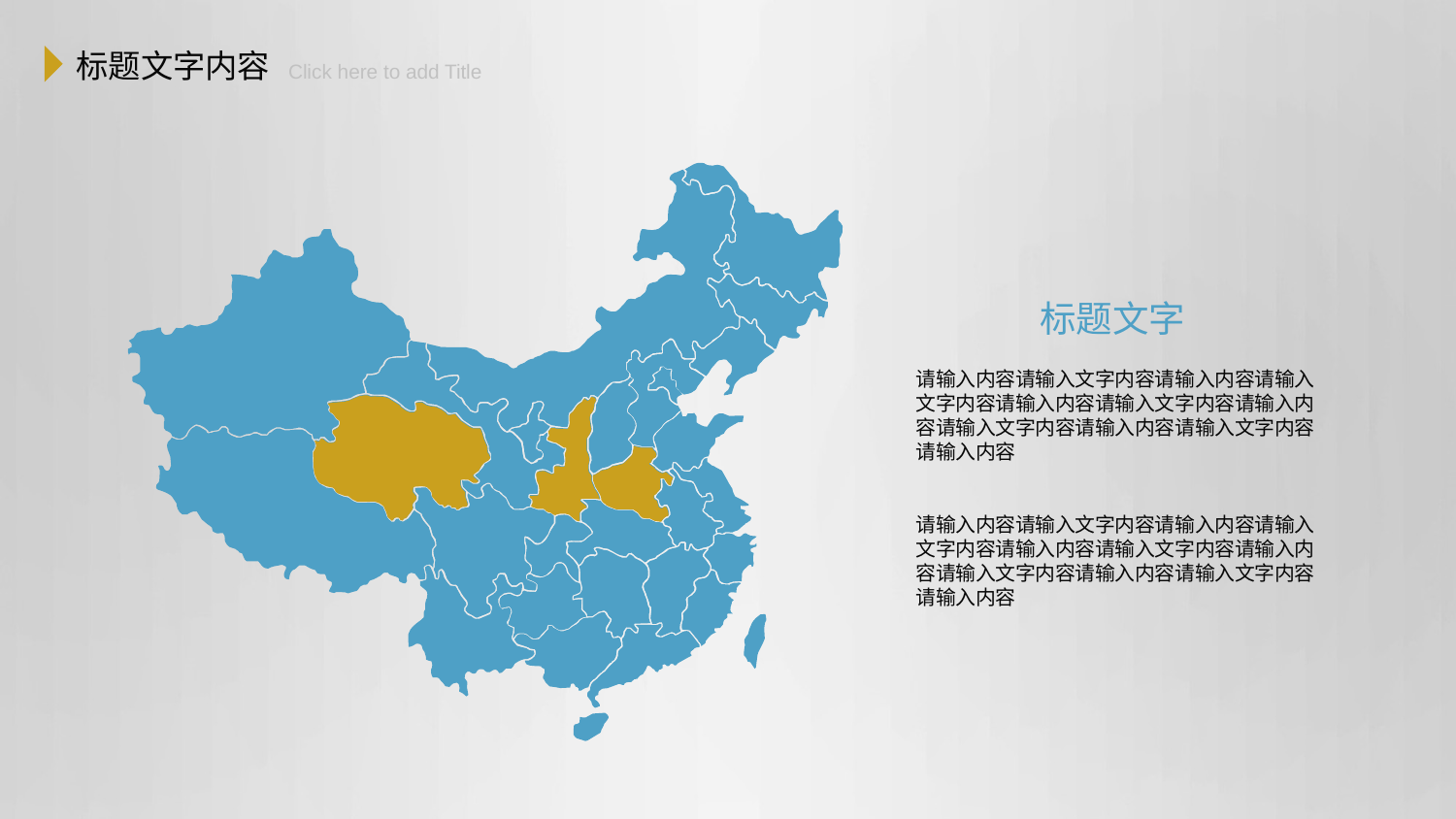

标题文字内容
  Click here to add Title

标题文字
请输入内容请输入文字内容请输入内容请输入文字内容请输入内容请输入文字内容请输入内容请输入文字内容请输入内容请输入文字内容请输入内容
请输入内容请输入文字内容请输入内容请输入文字内容请输入内容请输入文字内容请输入内容请输入文字内容请输入内容请输入文字内容请输入内容